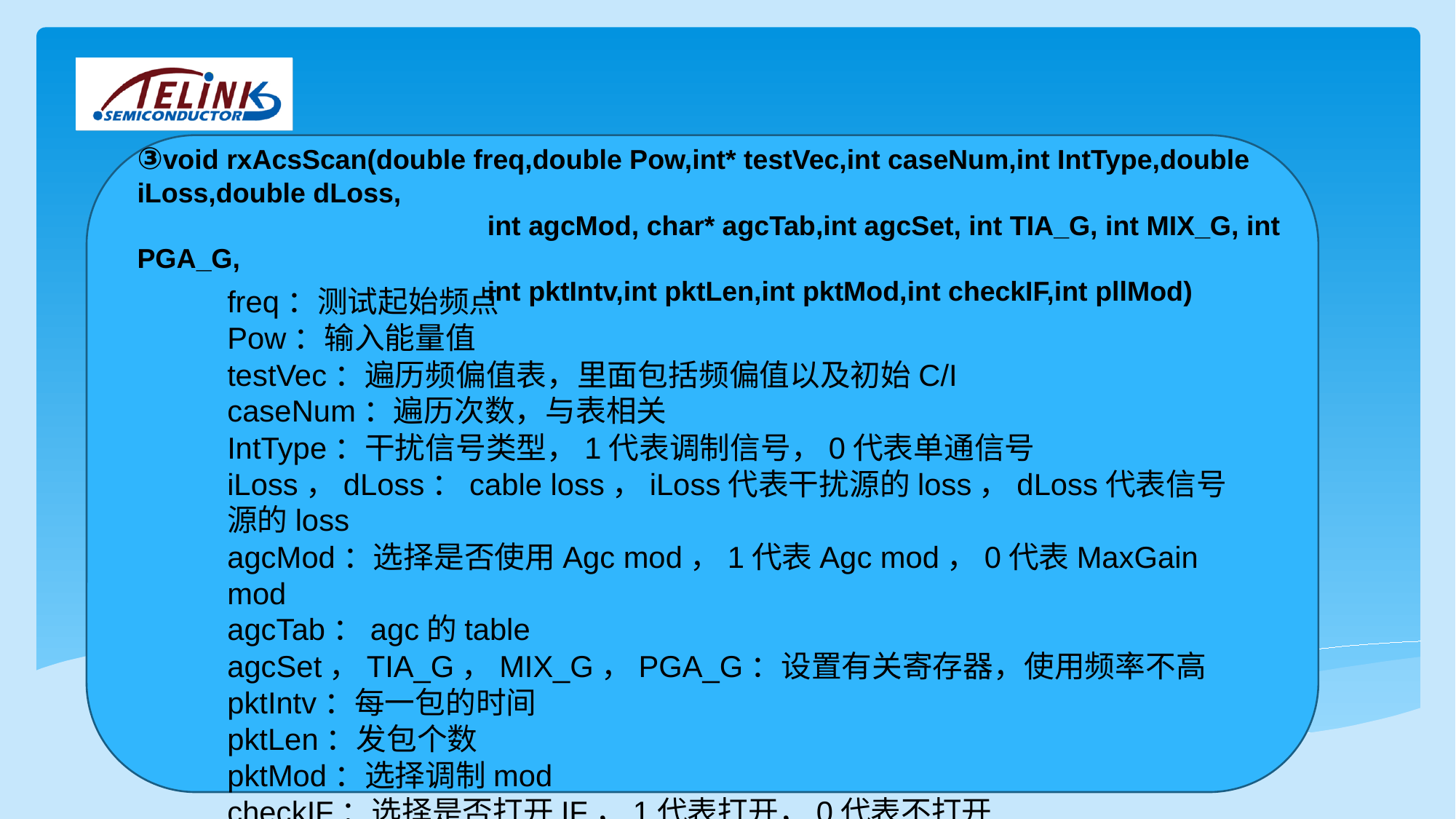

③void rxAcsScan(double freq,double Pow,int* testVec,int caseNum,int IntType,double iLoss,double dLoss,
			   int agcMod, char* agcTab,int agcSet, int TIA_G, int MIX_G, int PGA_G,
			   int pktIntv,int pktLen,int pktMod,int checkIF,int pllMod)

freq：测试起始频点
Pow：输入能量值
testVec：遍历频偏值表，里面包括频偏值以及初始C/I
caseNum：遍历次数，与表相关
IntType：干扰信号类型，1代表调制信号，0代表单通信号
iLoss，dLoss：cable loss，iLoss代表干扰源的loss，dLoss代表信号源的loss
agcMod：选择是否使用Agc mod，1代表Agc mod，0代表MaxGain mod
agcTab：agc的table
agcSet，TIA_G，MIX_G，PGA_G：设置有关寄存器，使用频率不高
pktIntv：每一包的时间
pktLen：发包个数
pktMod：选择调制mod
checkIF：选择是否打开IF，1代表打开，0代表不打开
pllMod ：pll的mod，1代表IntgPll，0代表FracPll